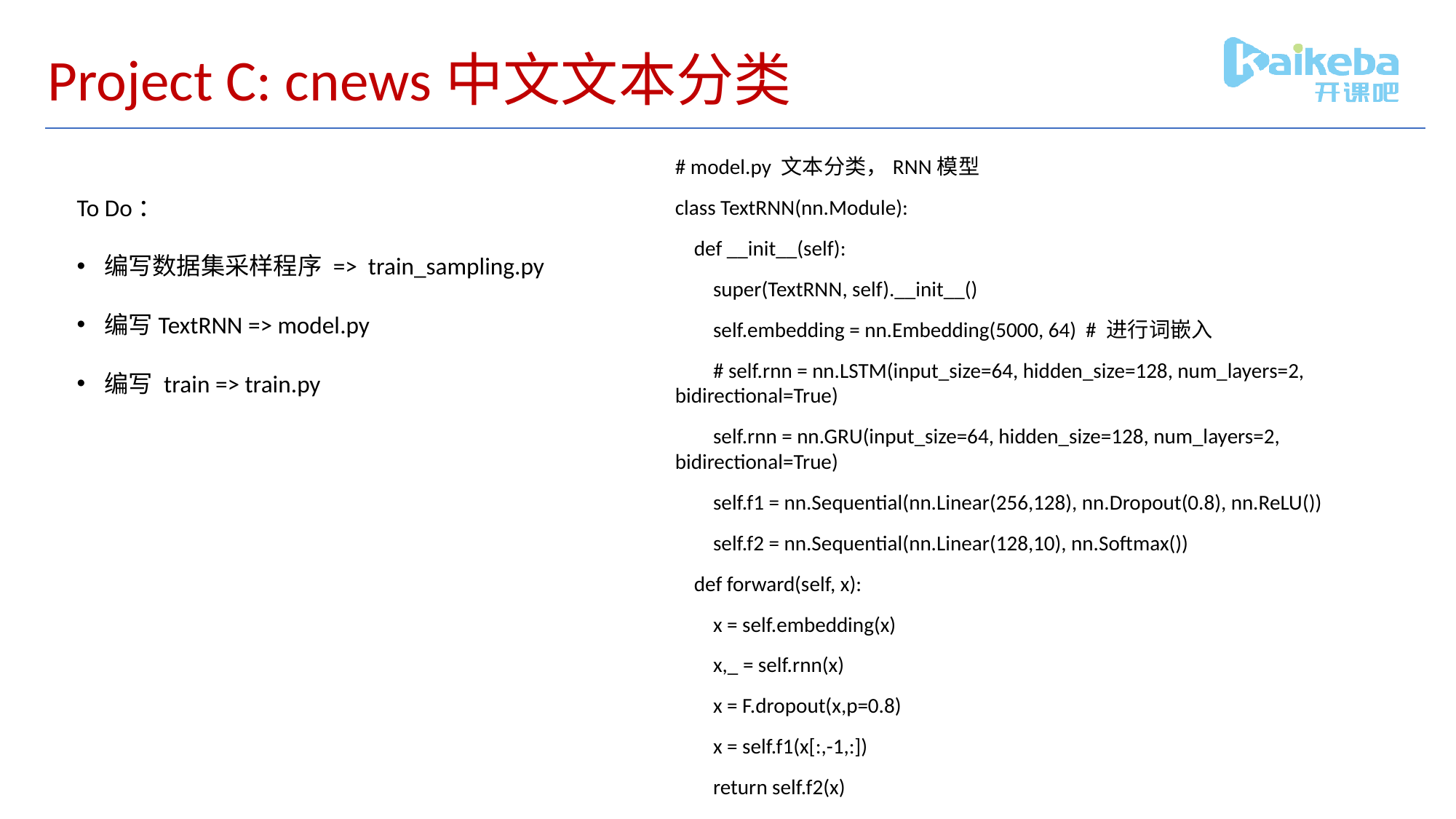

# Project C: cnews中文文本分类
# model.py 文本分类，RNN模型
class TextRNN(nn.Module):
    def __init__(self):
        super(TextRNN, self).__init__()
        self.embedding = nn.Embedding(5000, 64)  # 进行词嵌入
        # self.rnn = nn.LSTM(input_size=64, hidden_size=128, num_layers=2, bidirectional=True)
        self.rnn = nn.GRU(input_size=64, hidden_size=128, num_layers=2, bidirectional=True)
        self.f1 = nn.Sequential(nn.Linear(256,128), nn.Dropout(0.8), nn.ReLU())
        self.f2 = nn.Sequential(nn.Linear(128,10), nn.Softmax())
    def forward(self, x):
        x = self.embedding(x)
        x,_ = self.rnn(x)
        x = F.dropout(x,p=0.8)
        x = self.f1(x[:,-1,:])
        return self.f2(x)
To Do：
编写数据集采样程序 =>  train_sampling.py
编写TextRNN => model.py
编写 train => train.py